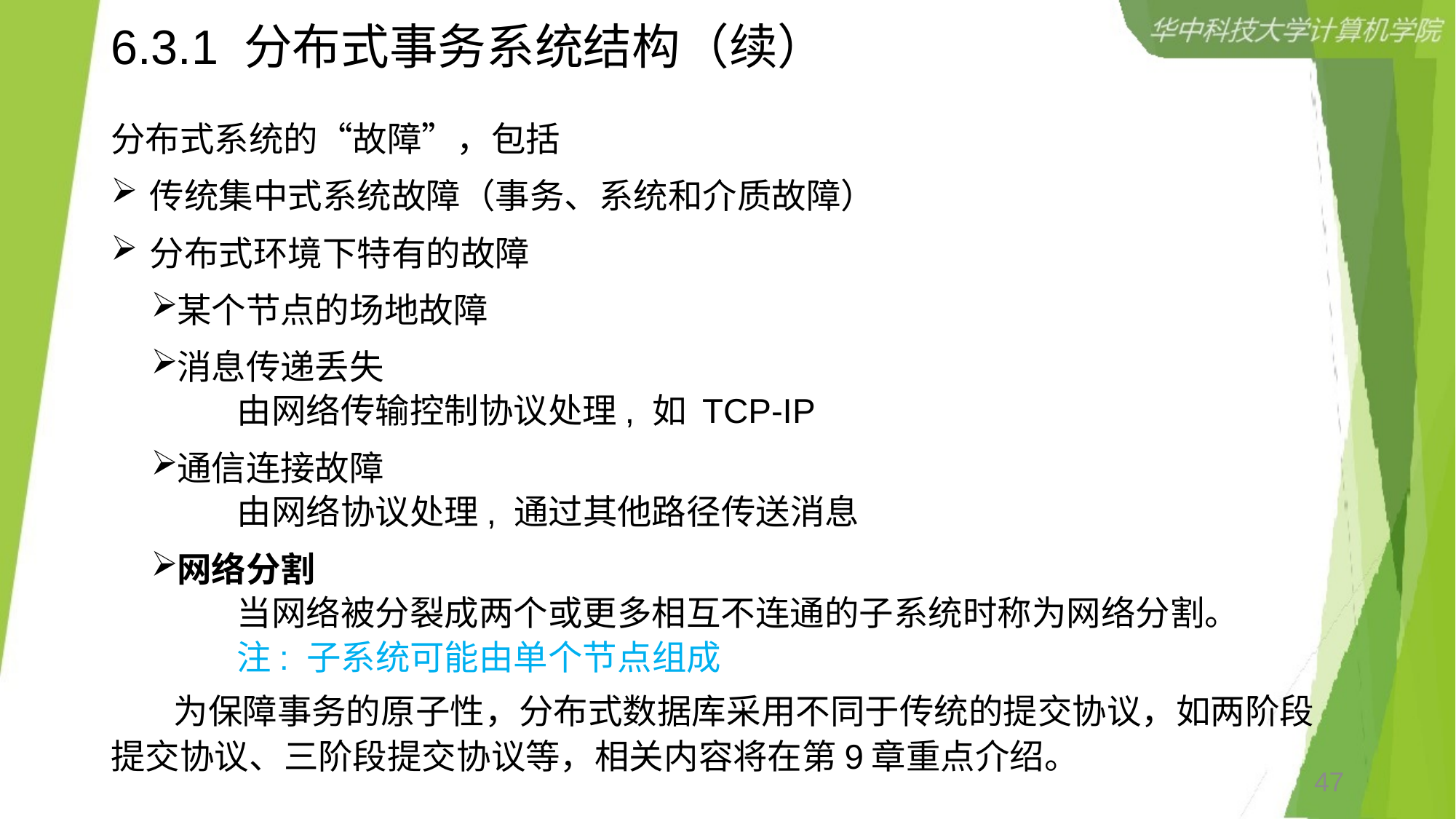

# 6.3.1 分布式事务系统结构（续）
分布式系统的“故障”，包括
传统集中式系统故障（事务、系统和介质故障）
分布式环境下特有的故障
某个节点的场地故障
消息传递丢失
          由网络传输控制协议处理, 如 TCP-IP
通信连接故障
          由网络协议处理, 通过其他路径传送消息
网络分割
          当网络被分裂成两个或更多相互不连通的子系统时称为网络分割。
          注: 子系统可能由单个节点组成
       为保障事务的原子性，分布式数据库采用不同于传统的提交协议，如两阶段提交协议、三阶段提交协议等，相关内容将在第9章重点介绍。
47